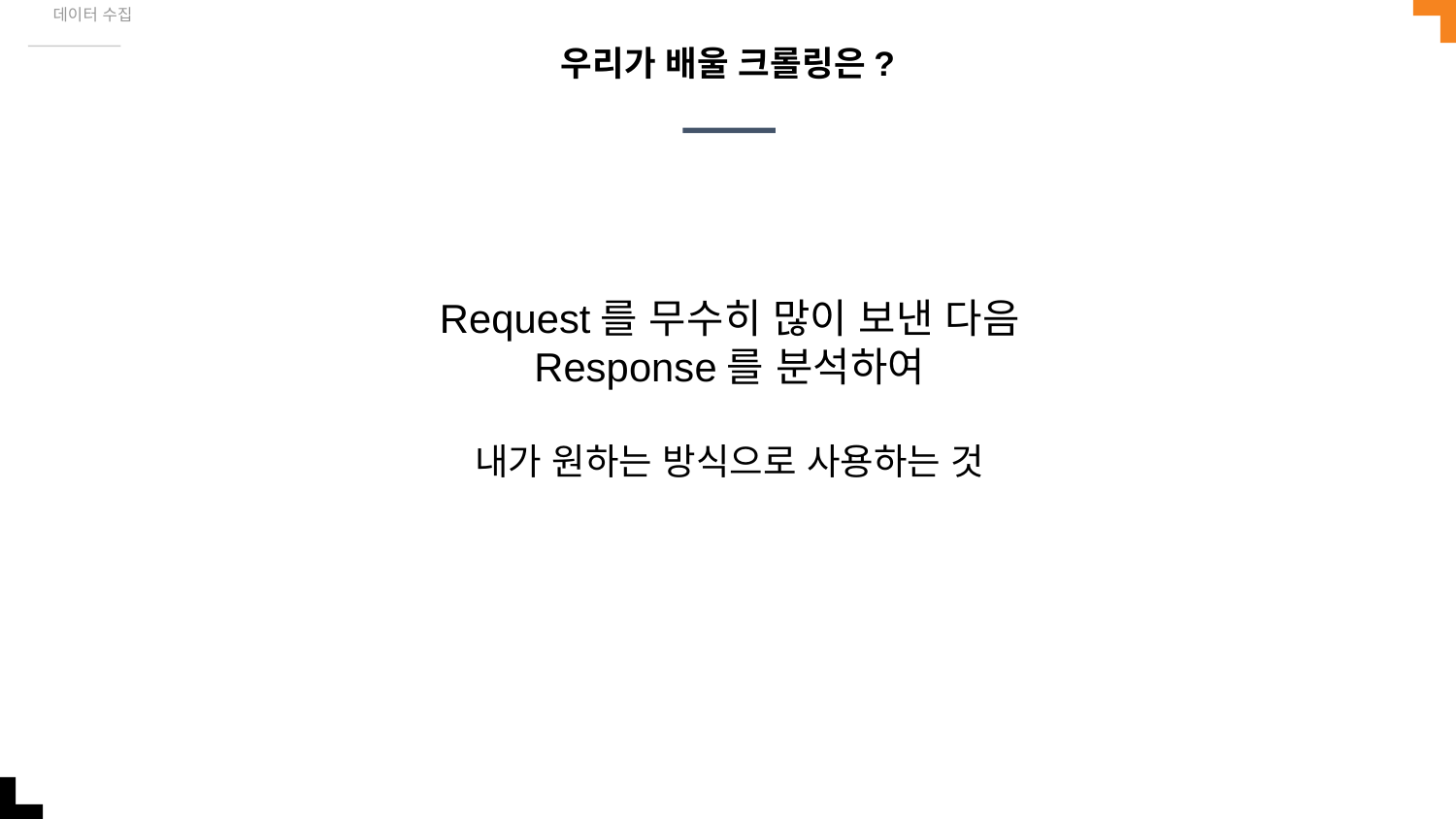

데이터 수집
# 우리가 배울 크롤링은?
Request를 무수히 많이 보낸 다음
Response를 분석하여

내가 원하는 방식으로 사용하는 것